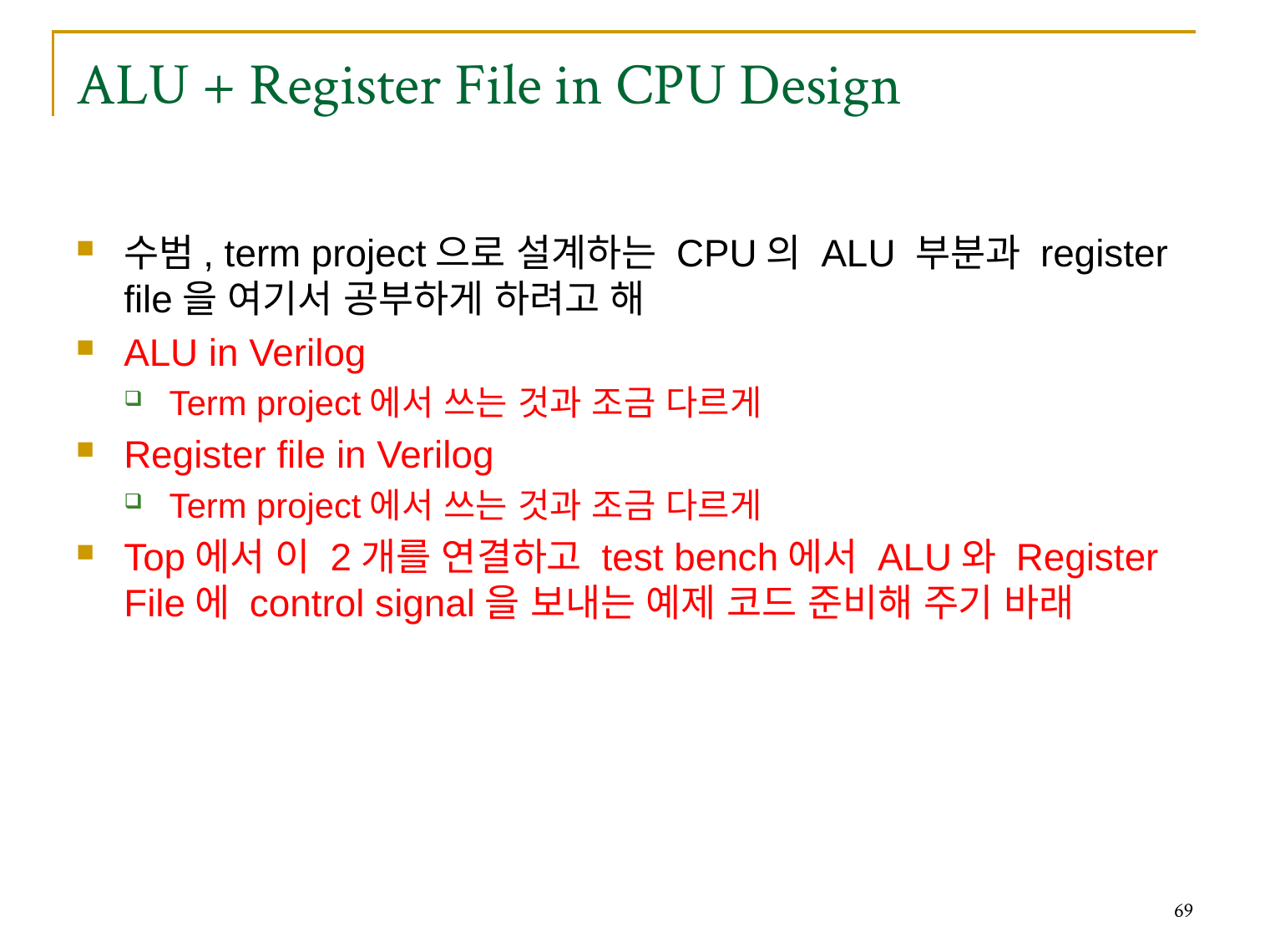

# ALU + Register File in CPU Design
수범, term project으로 설계하는 CPU의 ALU 부분과 register file을 여기서 공부하게 하려고 해
ALU in Verilog
Term project에서 쓰는 것과 조금 다르게
Register file in Verilog
Term project에서 쓰는 것과 조금 다르게
Top에서 이 2개를 연결하고 test bench에서 ALU와 Register File에 control signal을 보내는 예제 코드 준비해 주기 바래

69